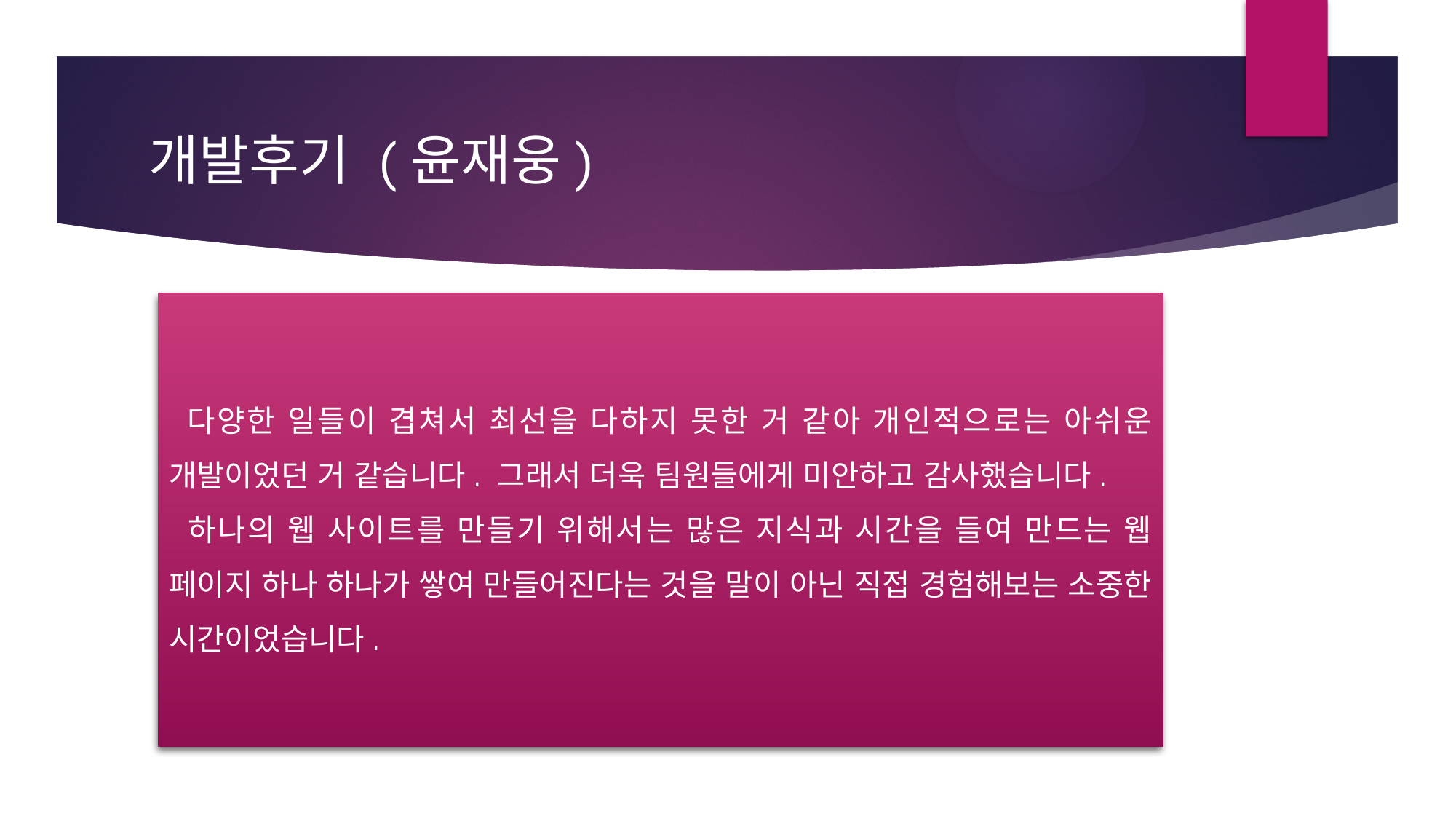

# 개발후기 (윤재웅)
 다양한 일들이 겹쳐서 최선을 다하지 못한 거 같아 개인적으로는 아쉬운 개발이었던 거 같습니다. 그래서 더욱 팀원들에게 미안하고 감사했습니다.
 하나의 웹 사이트를 만들기 위해서는 많은 지식과 시간을 들여 만드는 웹 페이지 하나 하나가 쌓여 만들어진다는 것을 말이 아닌 직접 경험해보는 소중한 시간이었습니다.